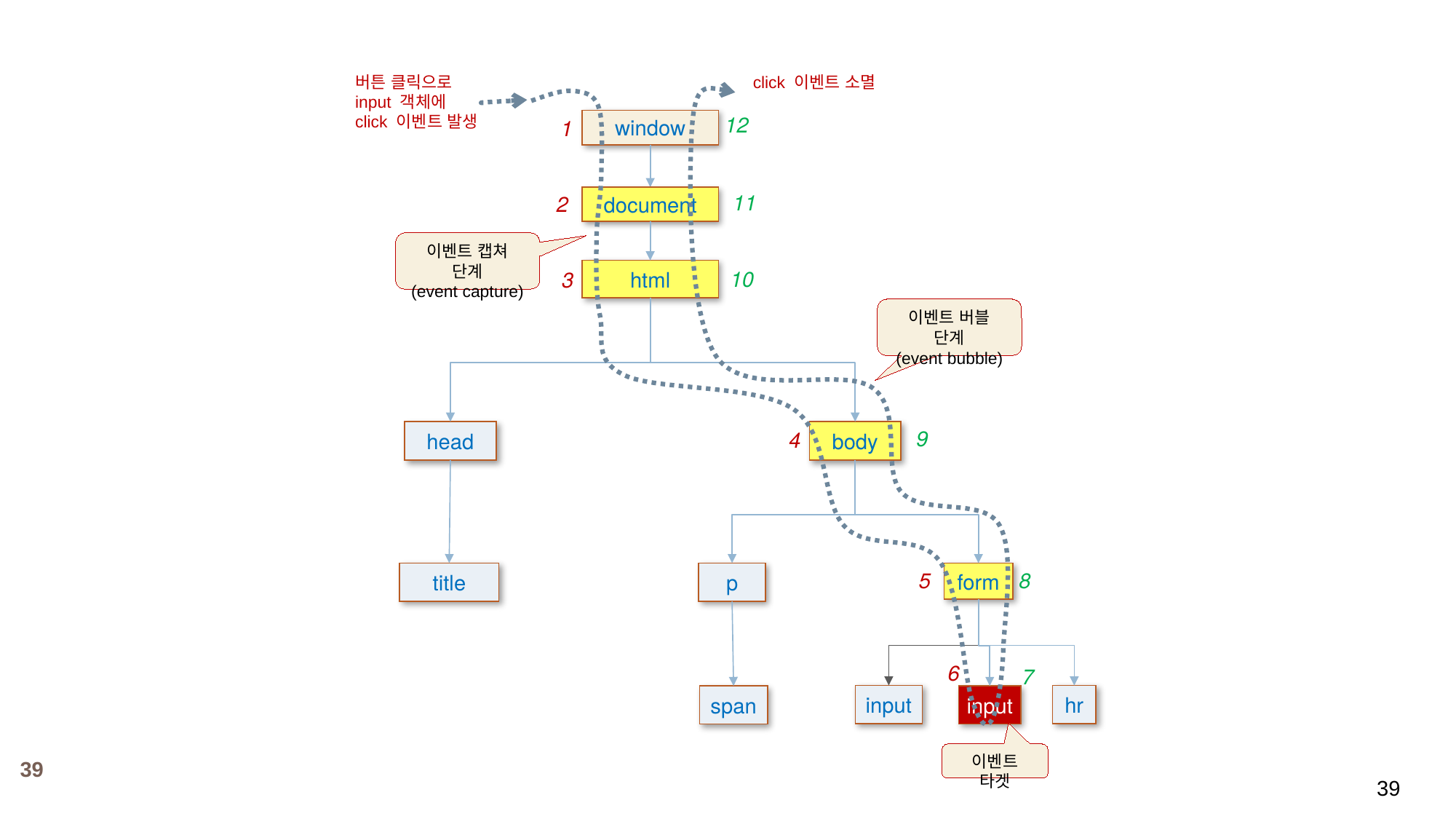

버튼 클릭으로
input 객체에
click 이벤트 발생
click 이벤트 소멸

12
1
window
11
2
document
이벤트 캡쳐 단계
(event capture)
html
10
3
이벤트 버블 단계
(event bubble)
9
4
body
head
5
8
form
title
p
6
7
hr
input
input
span
이벤트 타겟
39